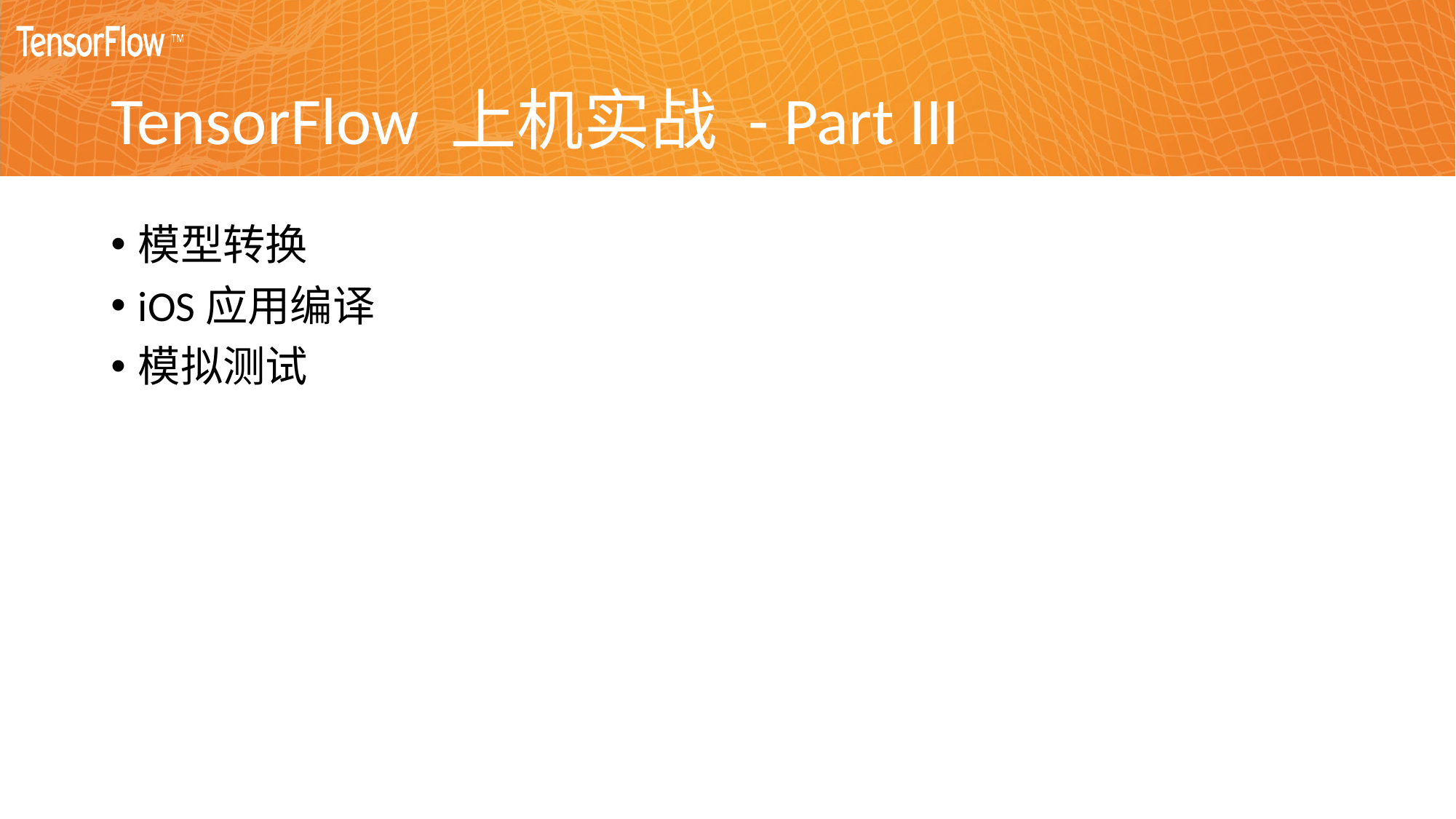

# TensorFlow 上机实战 - Part III
模型转换
iOS应用编译
模拟测试